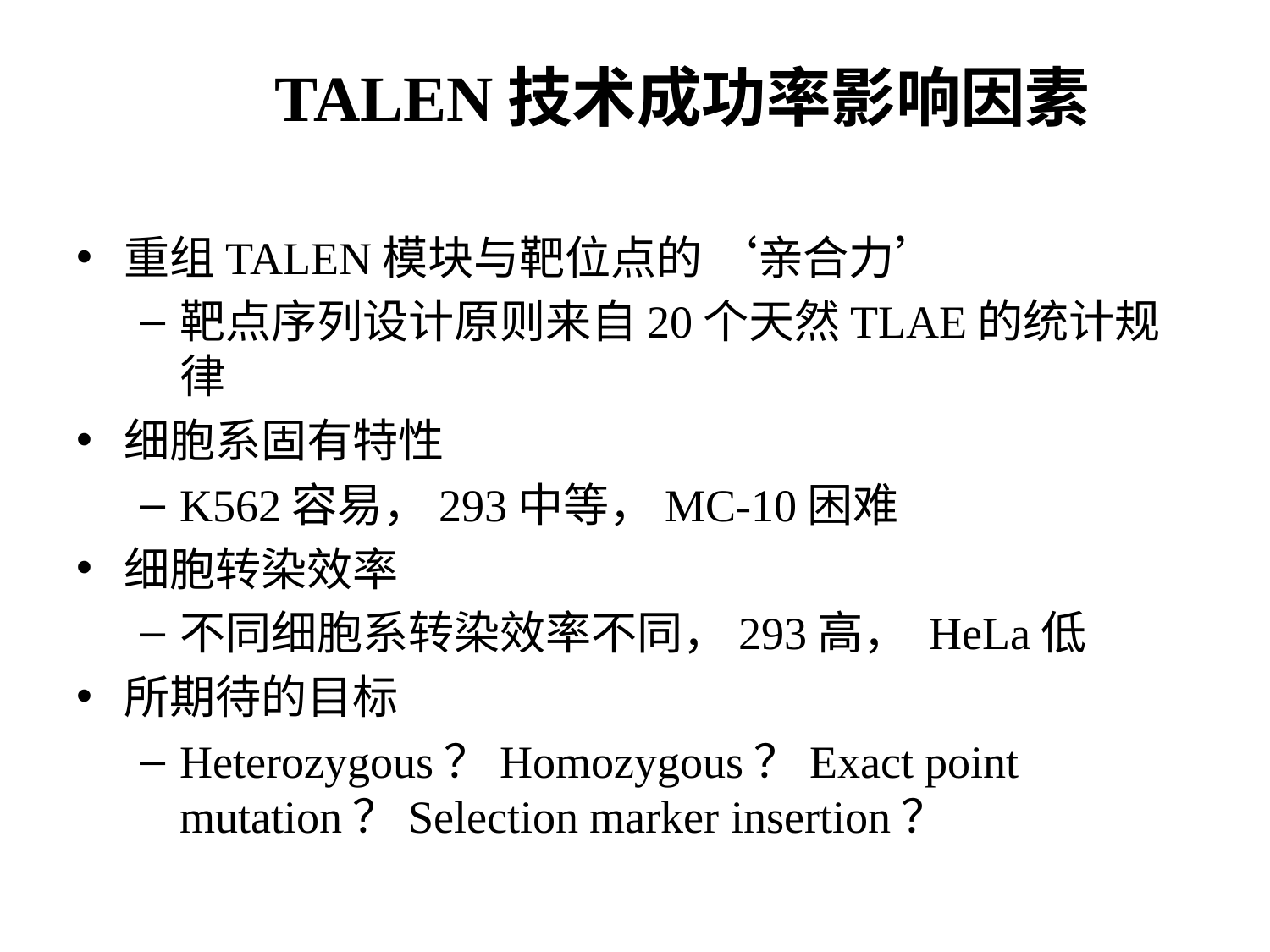

重组TALEN模块与靶位点的 ‘亲合力’
靶点序列设计原则来自20个天然TLAE的统计规律
细胞系固有特性
K562容易，293中等，MC-10困难
细胞转染效率
不同细胞系转染效率不同，293高， HeLa低
所期待的目标
Heterozygous？Homozygous？Exact point mutation？Selection marker insertion？
TALEN技术成功率影响因素